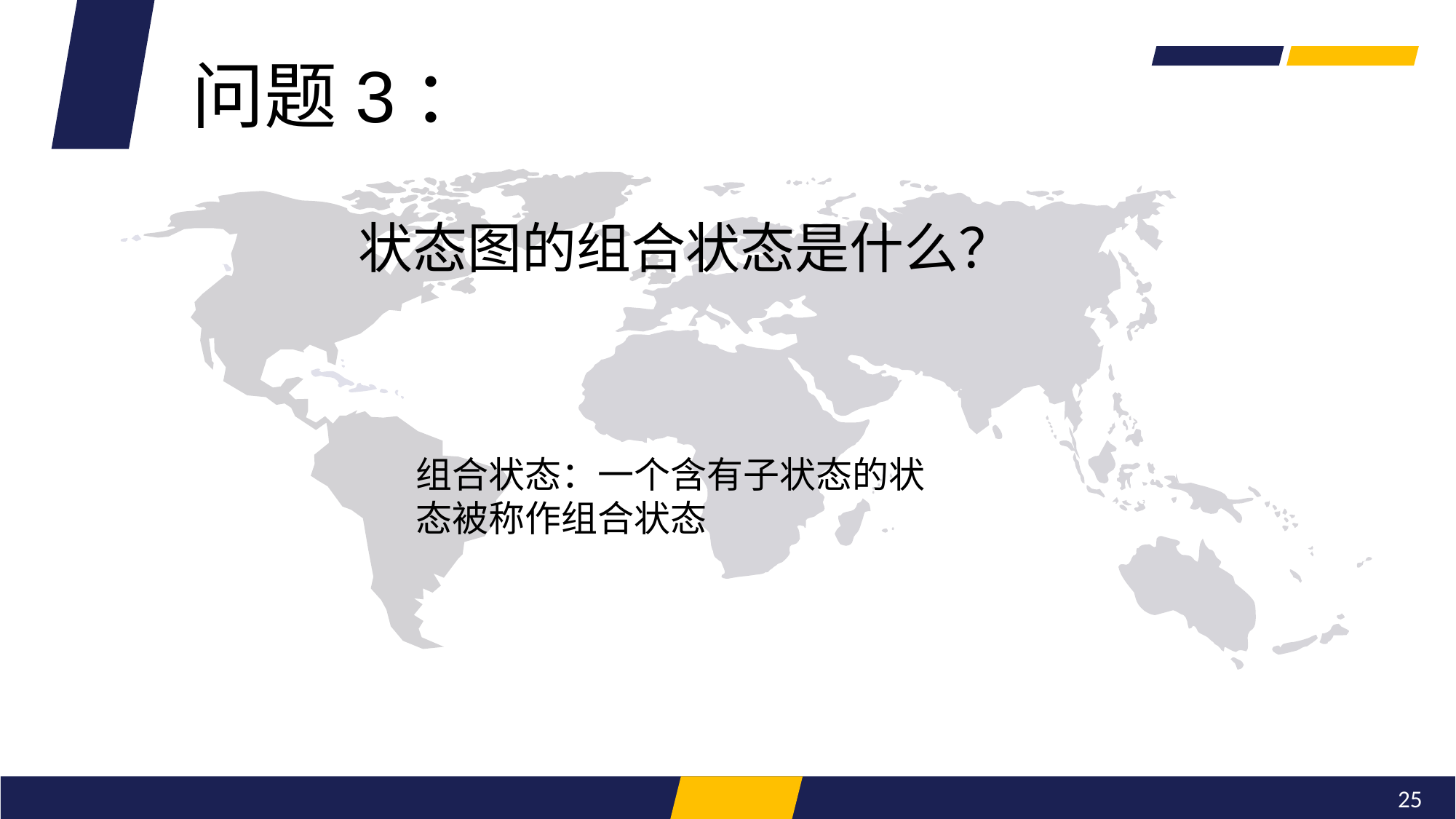

问题3：

状态图的组合状态是什么？
组合状态：一个含有子状态的状
态被称作组合状态
25